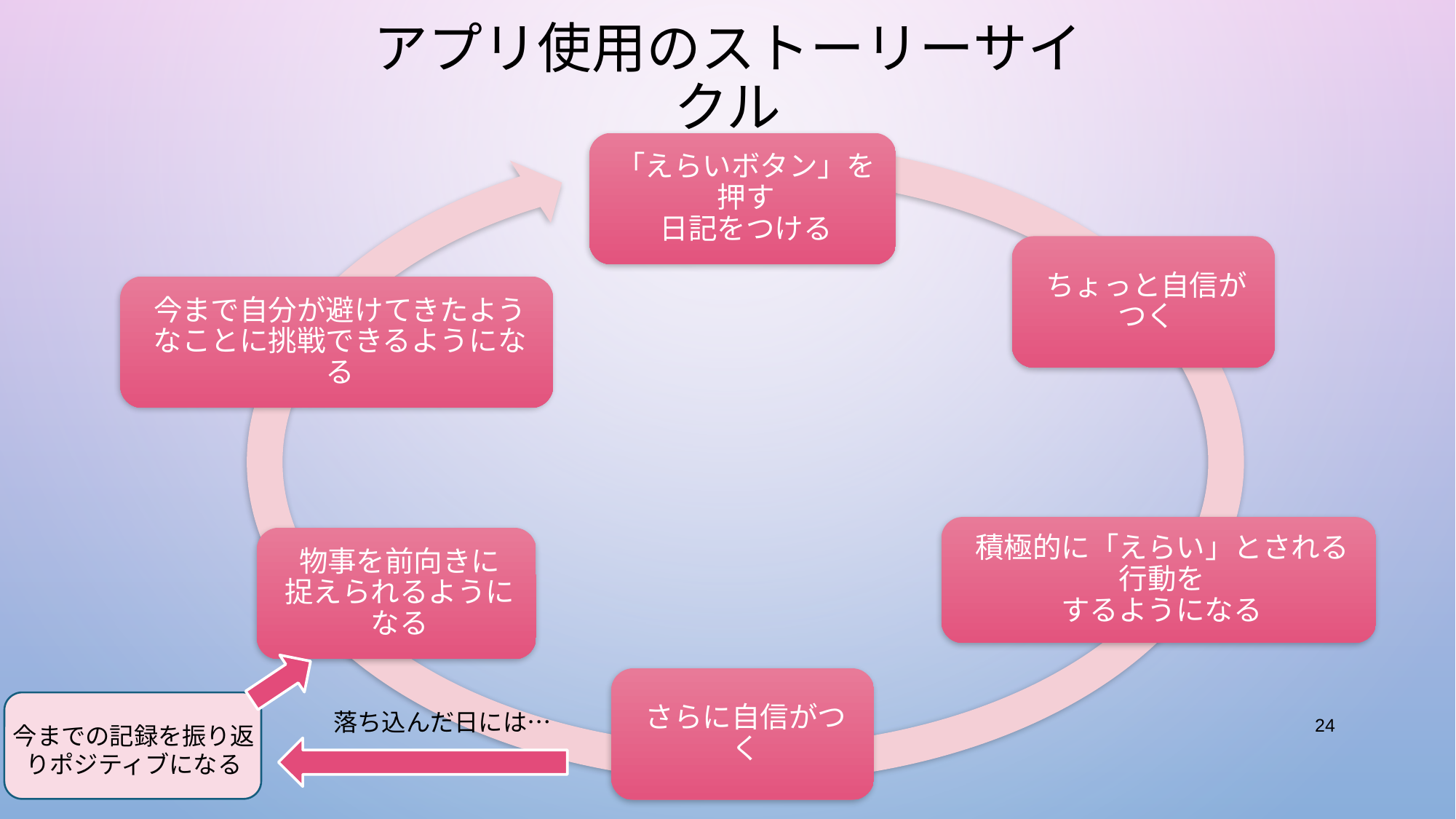

# アプリ使用のストーリーサイクル
「えらいボタン」を押す
日記をつける
ちょっと自信がつく
積極的に「えらい」とされる行動を
するようになる
さらに自信がつく
物事を前向きに
捉えられるようになる
今まで自分が避けてきたようなことに挑戦できるようになる

落ち込んだ日には…
24
今までの記録を振り返りポジティブになる